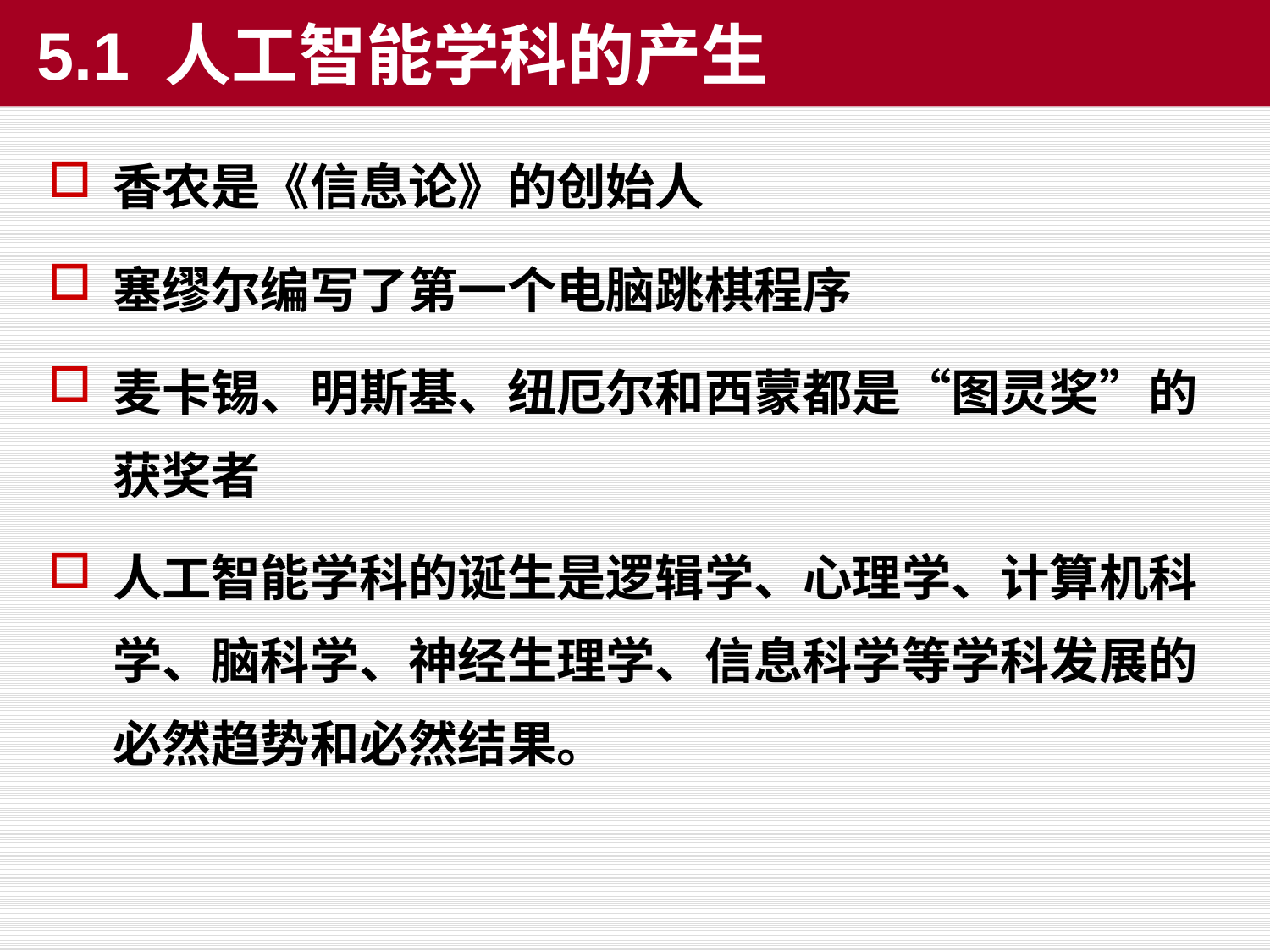

5.1 人工智能学科的产生
香农是《信息论》的创始人
塞缪尔编写了第一个电脑跳棋程序
麦卡锡、明斯基、纽厄尔和西蒙都是“图灵奖”的获奖者
人工智能学科的诞生是逻辑学、心理学、计算机科学、脑科学、神经生理学、信息科学等学科发展的必然趋势和必然结果。